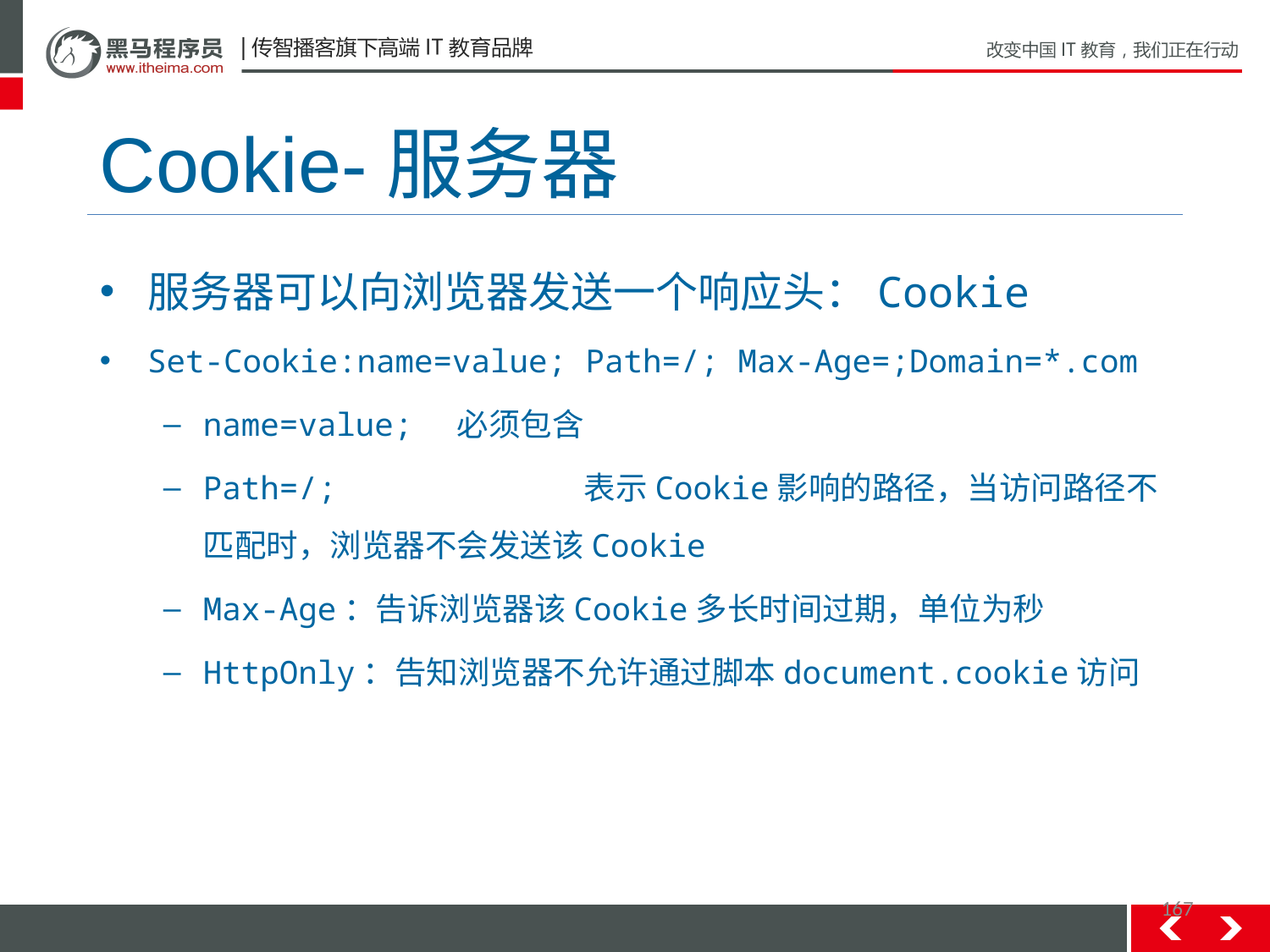

# Cookie-服务器
服务器可以向浏览器发送一个响应头：Cookie
Set-Cookie:name=value; Path=/; Max-Age=;Domain=*.com
name=value;	必须包含
Path=/;		表示Cookie影响的路径，当访问路径不匹配时，浏览器不会发送该Cookie
Max-Age：告诉浏览器该Cookie多长时间过期，单位为秒
HttpOnly：告知浏览器不允许通过脚本document.cookie访问
167